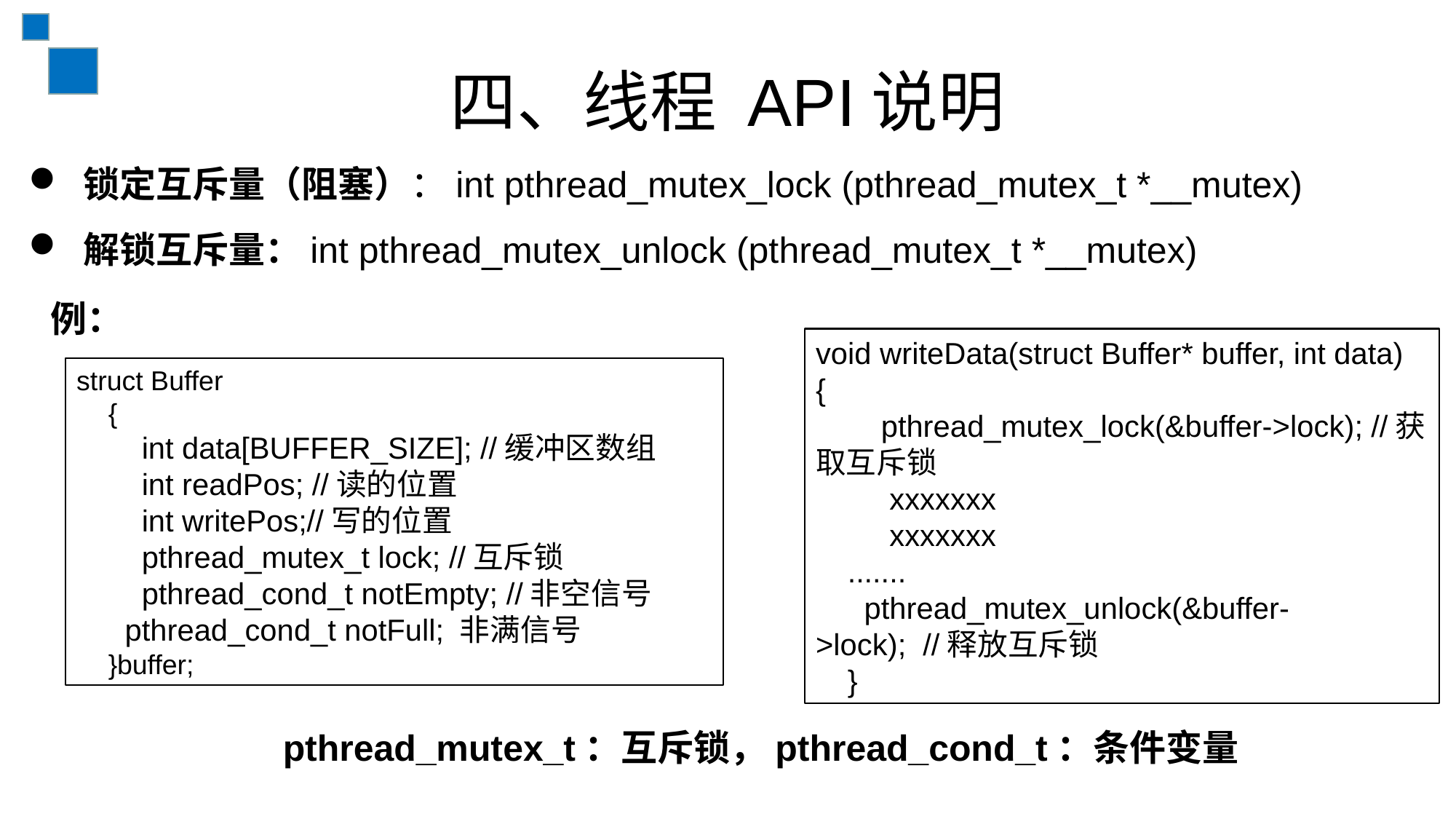

# 四、线程 API说明

锁定互斥量（阻塞）：int pthread_mutex_lock (pthread_mutex_t *__mutex)
解锁互斥量：int pthread_mutex_unlock (pthread_mutex_t *__mutex)
例：
void writeData(struct Buffer* buffer, int data){    pthread_mutex_lock(&buffer->lock); //获取互斥锁
     xxxxxxx
     xxxxxxx
.......
  pthread_mutex_unlock(&buffer->lock);  //释放互斥锁
}
struct Buffer{
    int data[BUFFER_SIZE]; //缓冲区数组     int readPos; //读的位置     int writePos;//写的位置    pthread_mutex_t lock; //互斥锁      pthread_cond_t notEmpty; //非空信号
  pthread_cond_t notFull; 非满信号
}buffer;
pthread_mutex_t：互斥锁，pthread_cond_t：条件变量